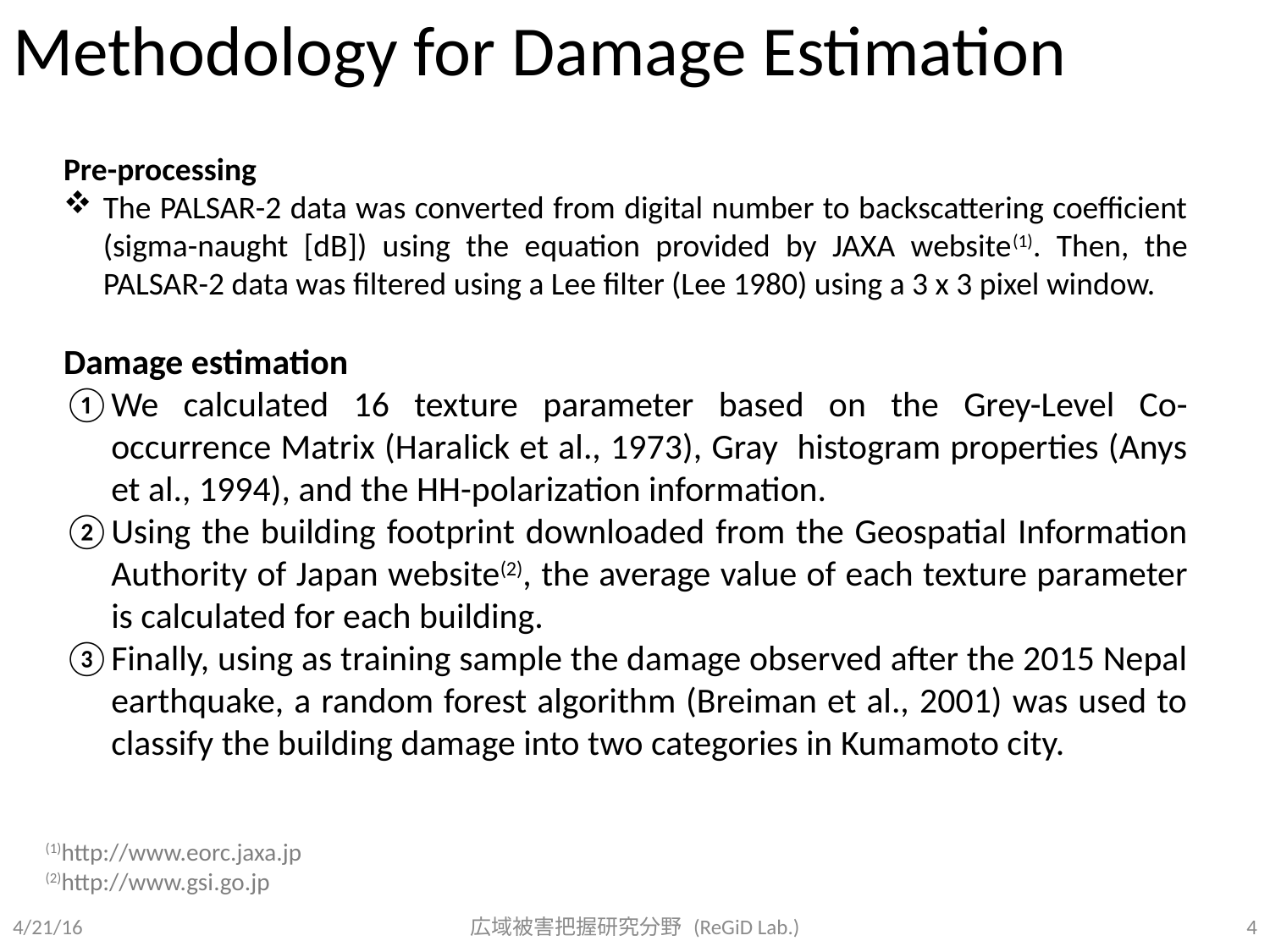

# Methodology for Damage Estimation
Pre-processing
The PALSAR-2 data was converted from digital number to backscattering coefficient (sigma-naught [dB]) using the equation provided by JAXA website(1). Then, the PALSAR-2 data was filtered using a Lee filter (Lee 1980) using a 3 x 3 pixel window.

Damage estimation
We calculated 16 texture parameter based on the Grey-Level Co-occurrence Matrix (Haralick et al., 1973), Gray  histogram properties (Anys et al., 1994), and the HH-polarization information.
Using the building footprint downloaded from the Geospatial Information Authority of Japan website(2), the average value of each texture parameter is calculated for each building.
Finally, using as training sample the damage observed after the 2015 Nepal earthquake, a random forest algorithm (Breiman et al., 2001) was used to classify the building damage into two categories in Kumamoto city.
(1)http://www.eorc.jaxa.jp
(2)http://www.gsi.go.jp
4/21/16
広域被害把握研究分野 (ReGiD Lab.)
4